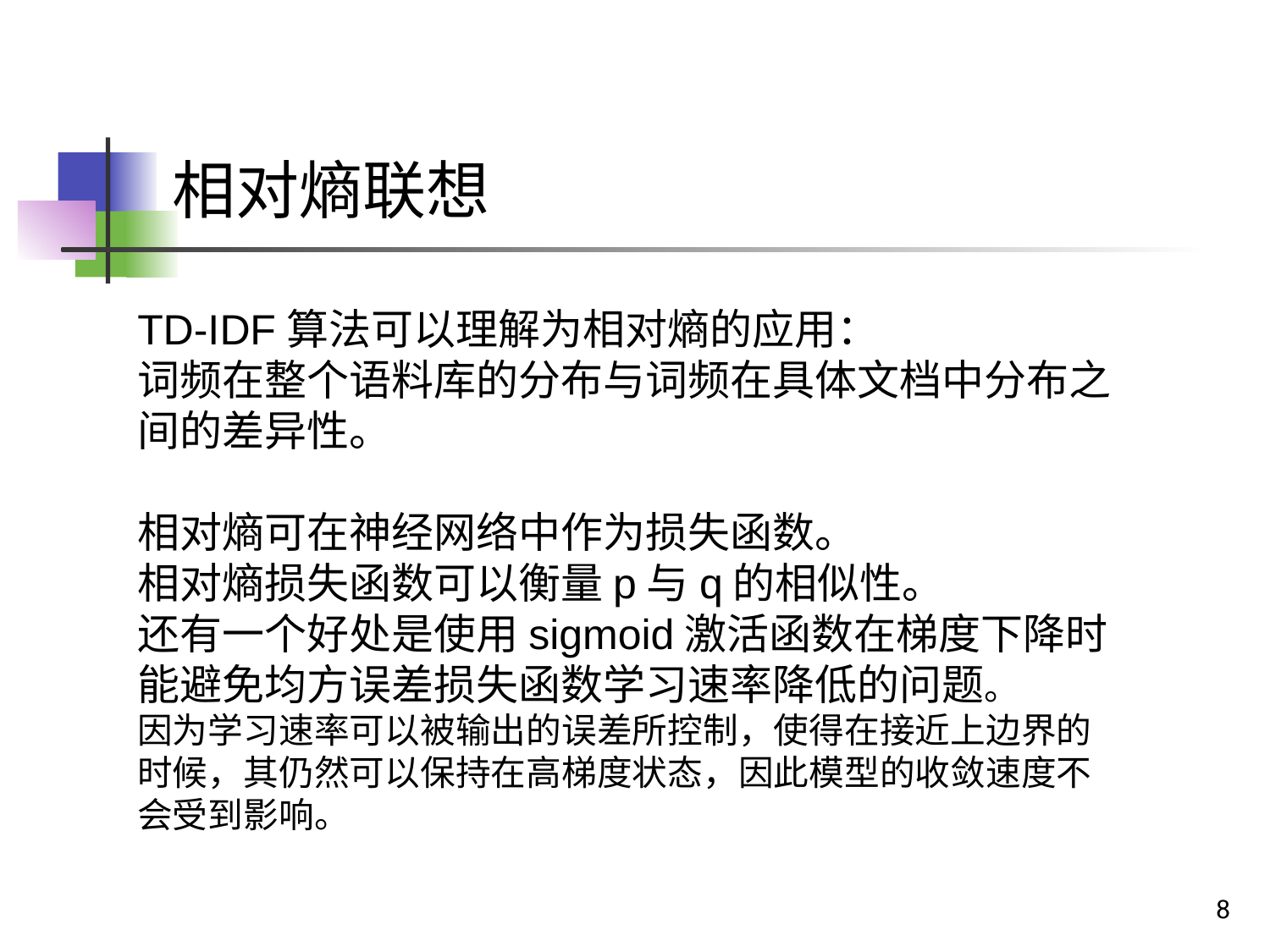

# 相对熵联想

TD-IDF算法可以理解为相对熵的应用：
词频在整个语料库的分布与词频在具体文档中分布之间的差异性。

相对熵可在神经网络中作为损失函数。
相对熵损失函数可以衡量p与q的相似性。
还有一个好处是使用sigmoid激活函数在梯度下降时能避免均方误差损失函数学习速率降低的问题。
因为学习速率可以被输出的误差所控制，使得在接近上边界的时候，其仍然可以保持在高梯度状态，因此模型的收敛速度不会受到影响。
8